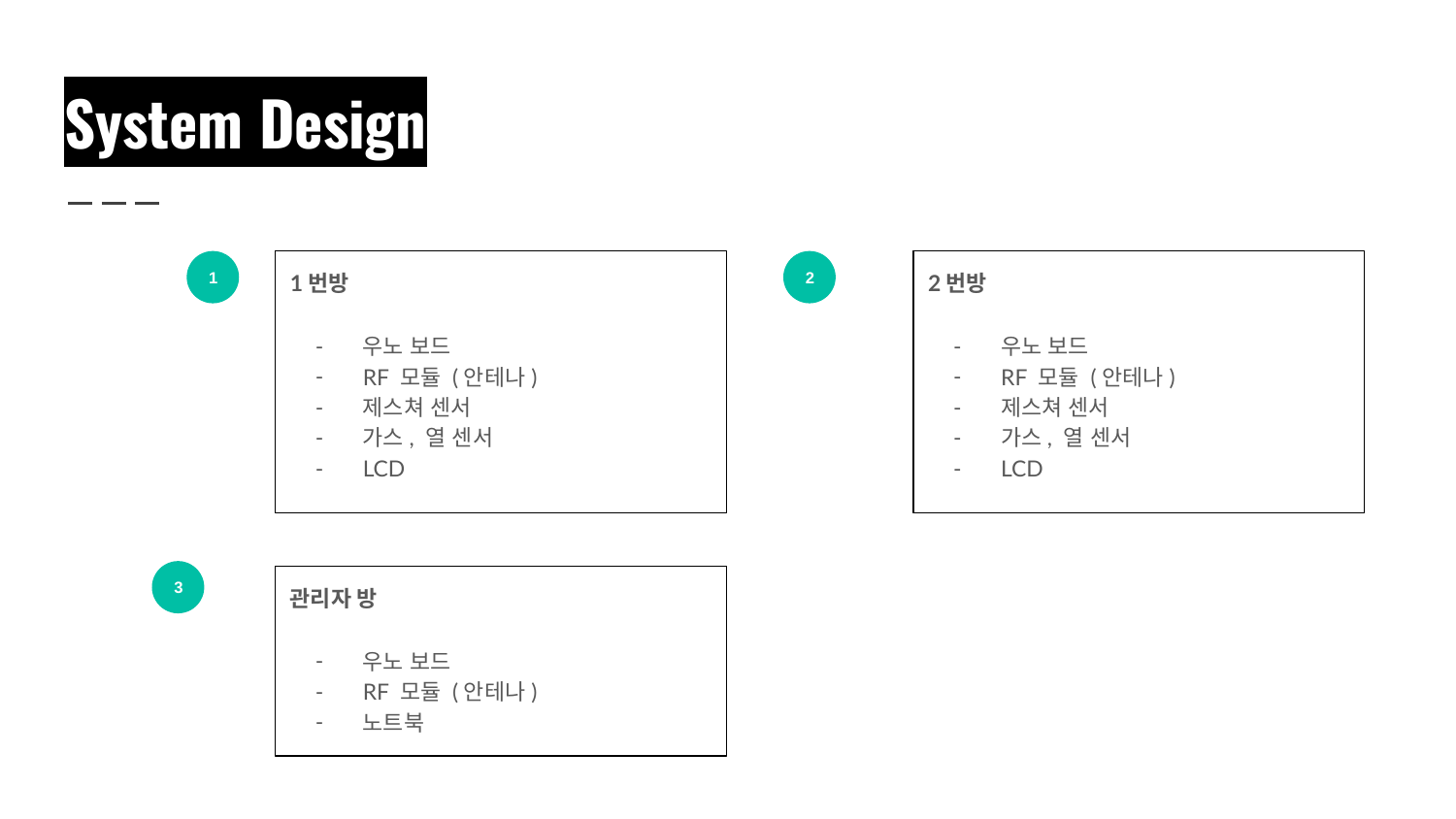

# System Design
1
1번방
우노 보드
RF 모듈 (안테나)
제스쳐 센서
가스, 열 센서
LCD
2
2번방
우노 보드
RF 모듈 (안테나)
제스쳐 센서
가스, 열 센서
LCD
3
관리자 방
우노 보드
RF 모듈 (안테나)
노트북